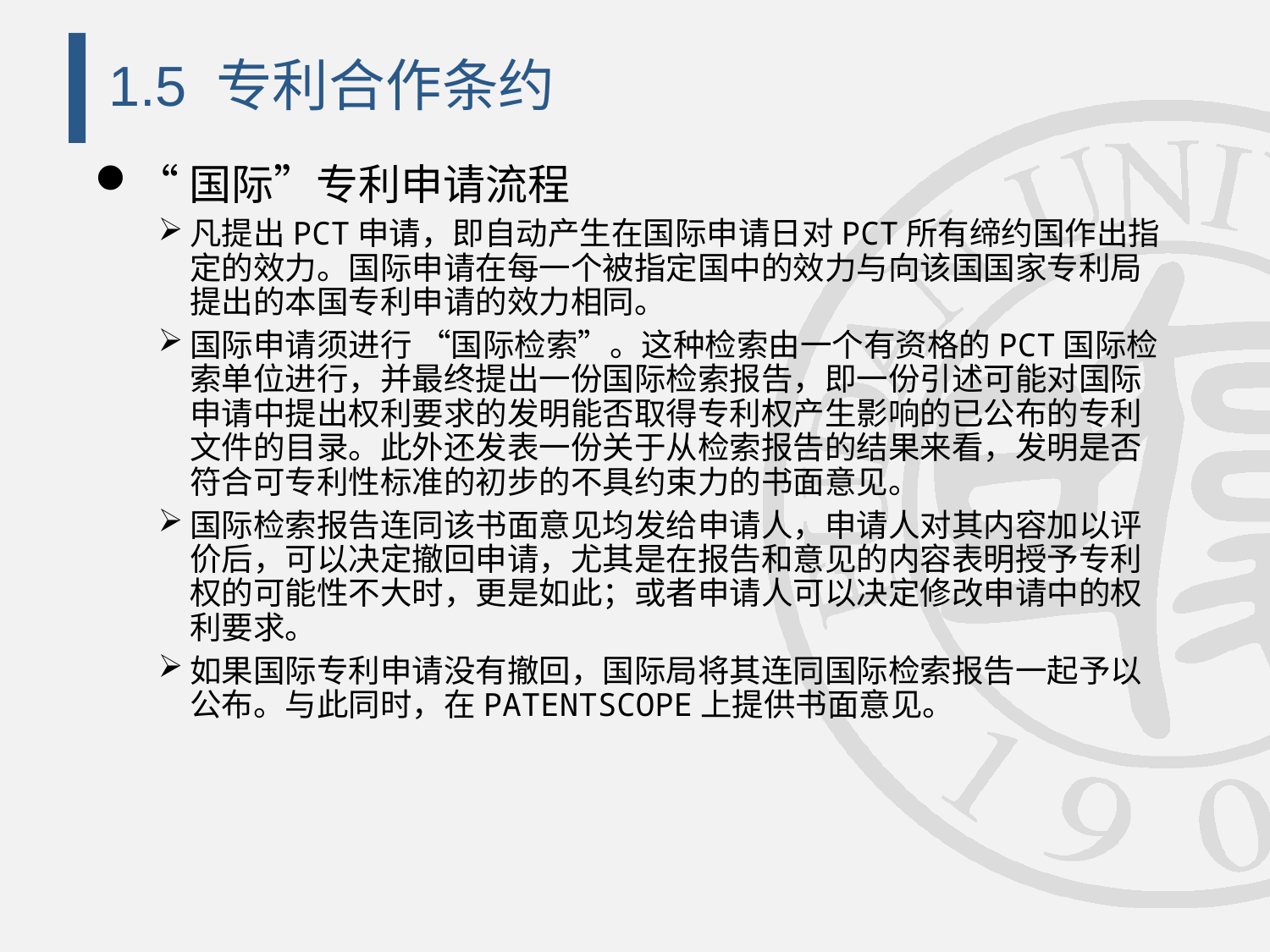

# 1.5 专利合作条约
“国际”专利申请流程
凡提出PCT申请，即自动产生在国际申请日对PCT所有缔约国作出指定的效力。国际申请在每一个被指定国中的效力与向该国国家专利局提出的本国专利申请的效力相同。
国际申请须进行 “国际检索”。这种检索由一个有资格的PCT国际检索单位进行，并最终提出一份国际检索报告，即一份引述可能对国际申请中提出权利要求的发明能否取得专利权产生影响的已公布的专利文件的目录。此外还发表一份关于从检索报告的结果来看，发明是否符合可专利性标准的初步的不具约束力的书面意见。
国际检索报告连同该书面意见均发给申请人，申请人对其内容加以评价后，可以决定撤回申请，尤其是在报告和意见的内容表明授予专利权的可能性不大时，更是如此；或者申请人可以决定修改申请中的权利要求。
如果国际专利申请没有撤回，国际局将其连同国际检索报告一起予以公布。与此同时，在PATENTSCOPE上提供书面意见。